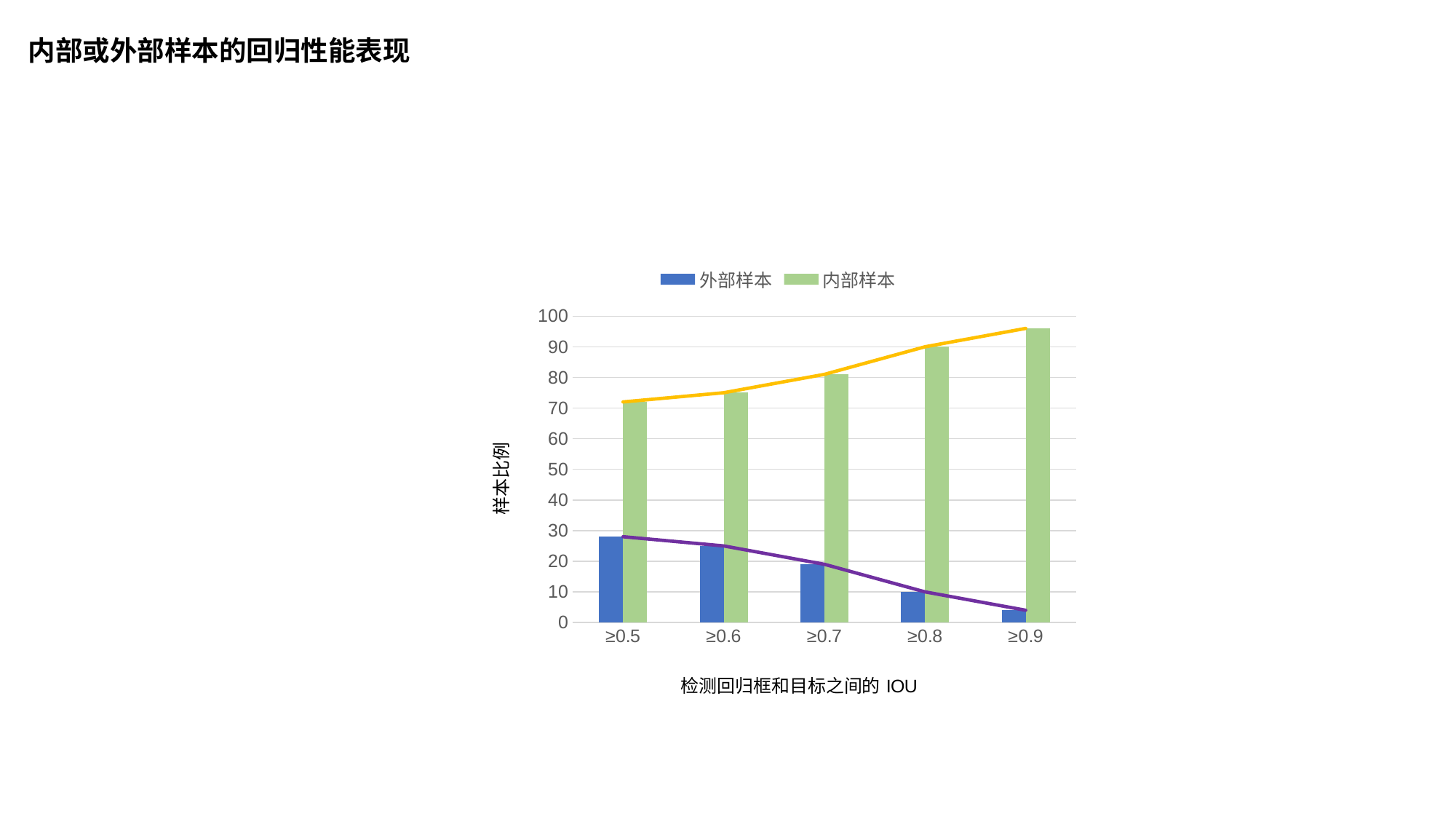

内部或外部样本的回归性能表现

### Chart

| Category | 外部样本 | 内部样本 | 外部样本值 | 内部样本值 |
|---|---|---|---|---|
| ≥0.5 | 28.0 | 72.0 | 28.0 | 72.0 |
| ≥0.6 | 25.0 | 75.0 | 25.0 | 75.0 |
| ≥0.7 | 19.0 | 81.0 | 19.0 | 81.0 |
| ≥0.8 | 10.0 | 90.0 | 10.0 | 90.0 |
| ≥0.9 | 4.0 | 96.0 | 4.0 | 96.0 |